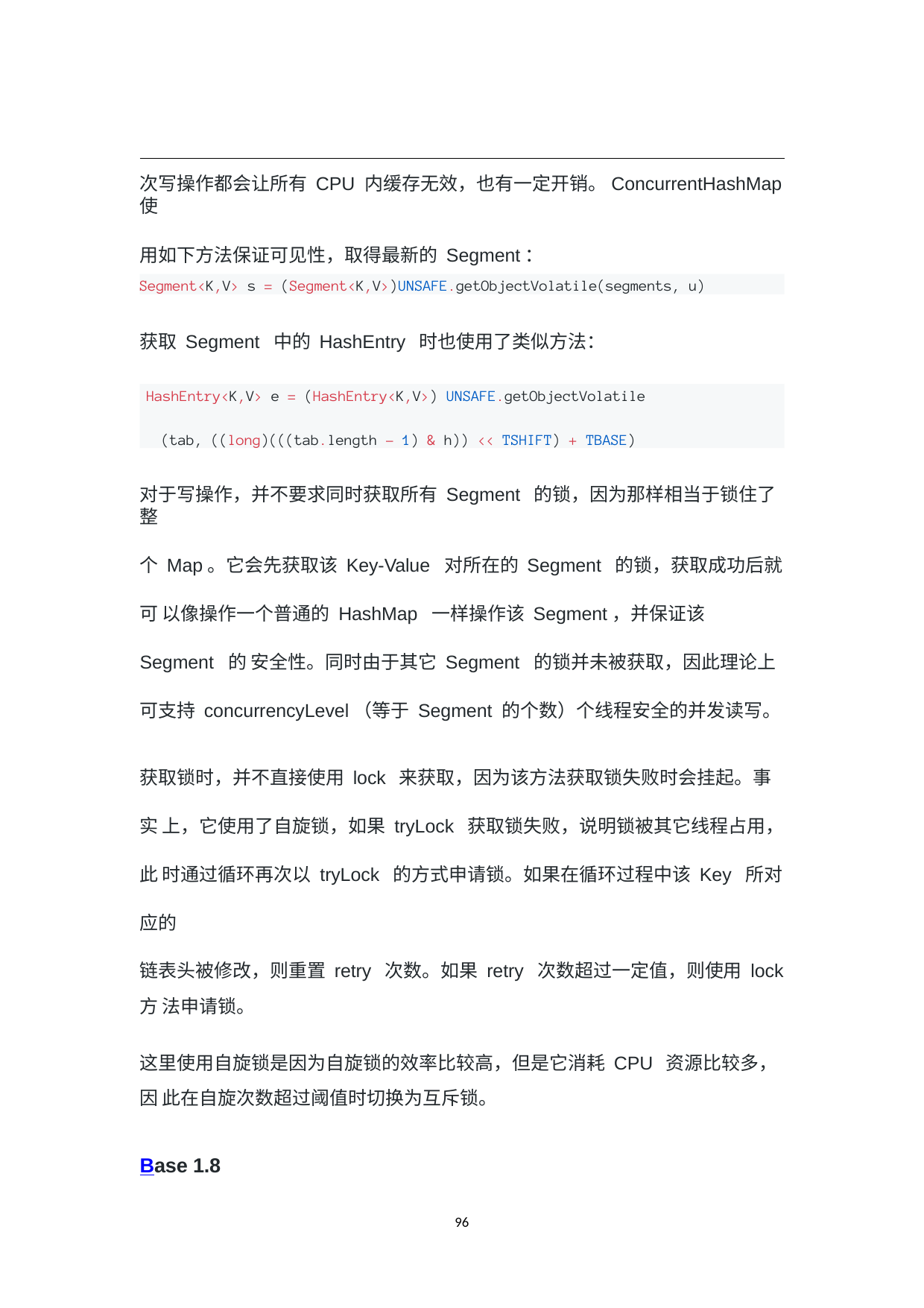

次写操作都会让所有 CPU 内缓存无效，也有一定开销。ConcurrentHashMap 使

用如下方法保证可见性，取得最新的 Segment：
Segment<K,V> s = (Segment<K,V>)UNSAFE.getObjectVolatile(segments, u)
获取 Segment 中的 HashEntry 时也使用了类似方法：
HashEntry<K,V> e = (HashEntry<K,V>) UNSAFE.getObjectVolatile

(tab, ((long)(((tab.length - 1) & h)) << TSHIFT) + TBASE)
对于写操作，并不要求同时获取所有 Segment 的锁，因为那样相当于锁住了整
个 Map。它会先获取该 Key-Value 对所在的 Segment 的锁，获取成功后就可 以像操作一个普通的 HashMap 一样操作该 Segment，并保证该 Segment 的 安全性。同时由于其它 Segment 的锁并未被获取，因此理论上可支持 concurrencyLevel（等于 Segment 的个数）个线程安全的并发读写。
获取锁时，并不直接使用 lock 来获取，因为该方法获取锁失败时会挂起。事实 上，它使用了自旋锁，如果 tryLock 获取锁失败，说明锁被其它线程占用，此 时通过循环再次以 tryLock 的方式申请锁。如果在循环过程中该 Key 所对应的
链表头被修改，则重置 retry 次数。如果 retry 次数超过一定值，则使用 lock 方 法申请锁。

这里使用自旋锁是因为自旋锁的效率比较高，但是它消耗 CPU 资源比较多，因 此在自旋次数超过阈值时切换为互斥锁。

Base 1.8
96